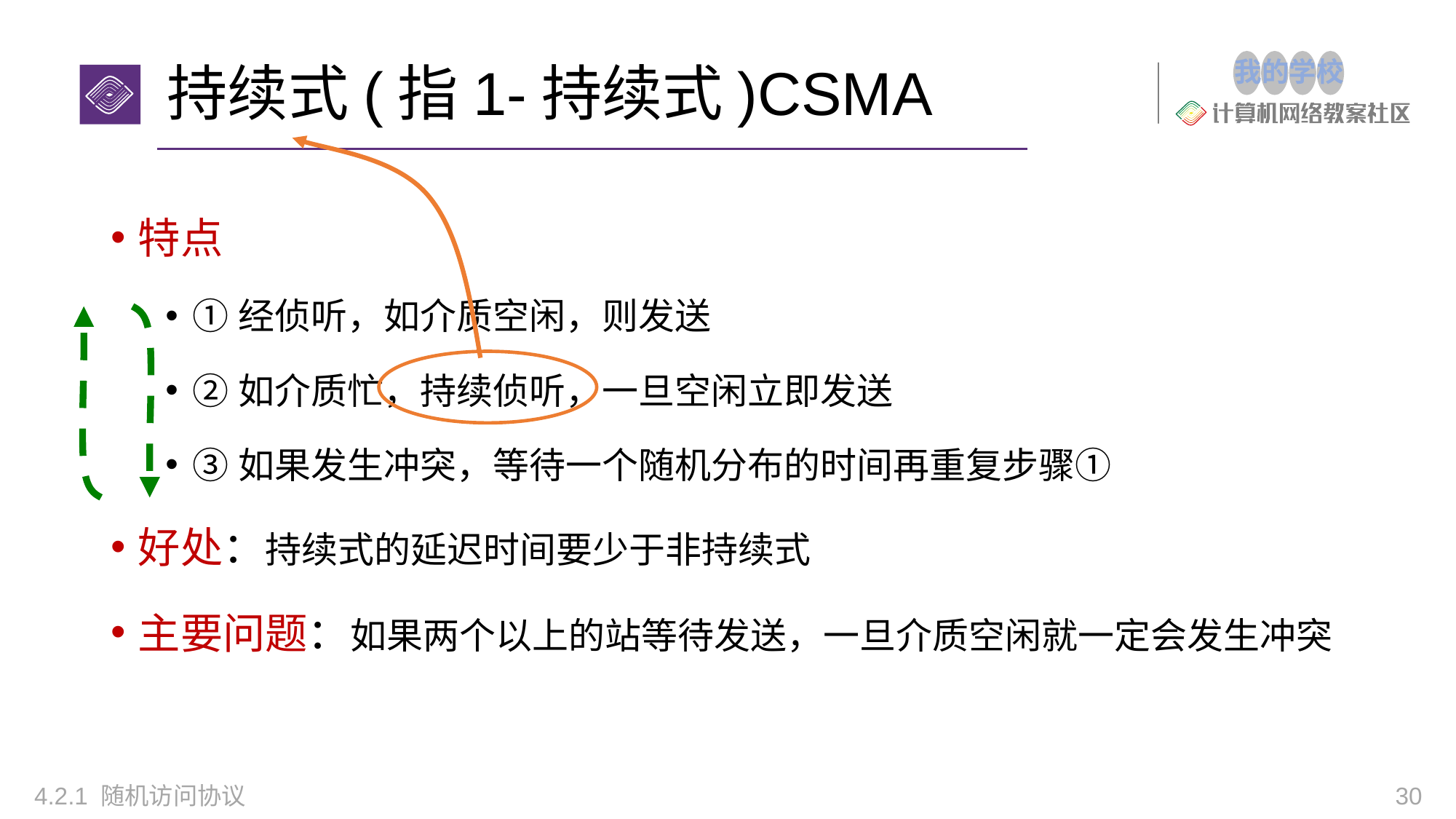

# 持续式(指1-持续式)CSMA

特点
①经侦听，如介质空闲，则发送
②如介质忙，持续侦听，一旦空闲立即发送
③如果发生冲突，等待一个随机分布的时间再重复步骤①
好处：持续式的延迟时间要少于非持续式
主要问题：如果两个以上的站等待发送，一旦介质空闲就一定会发生冲突

4.2.1 随机访问协议
30